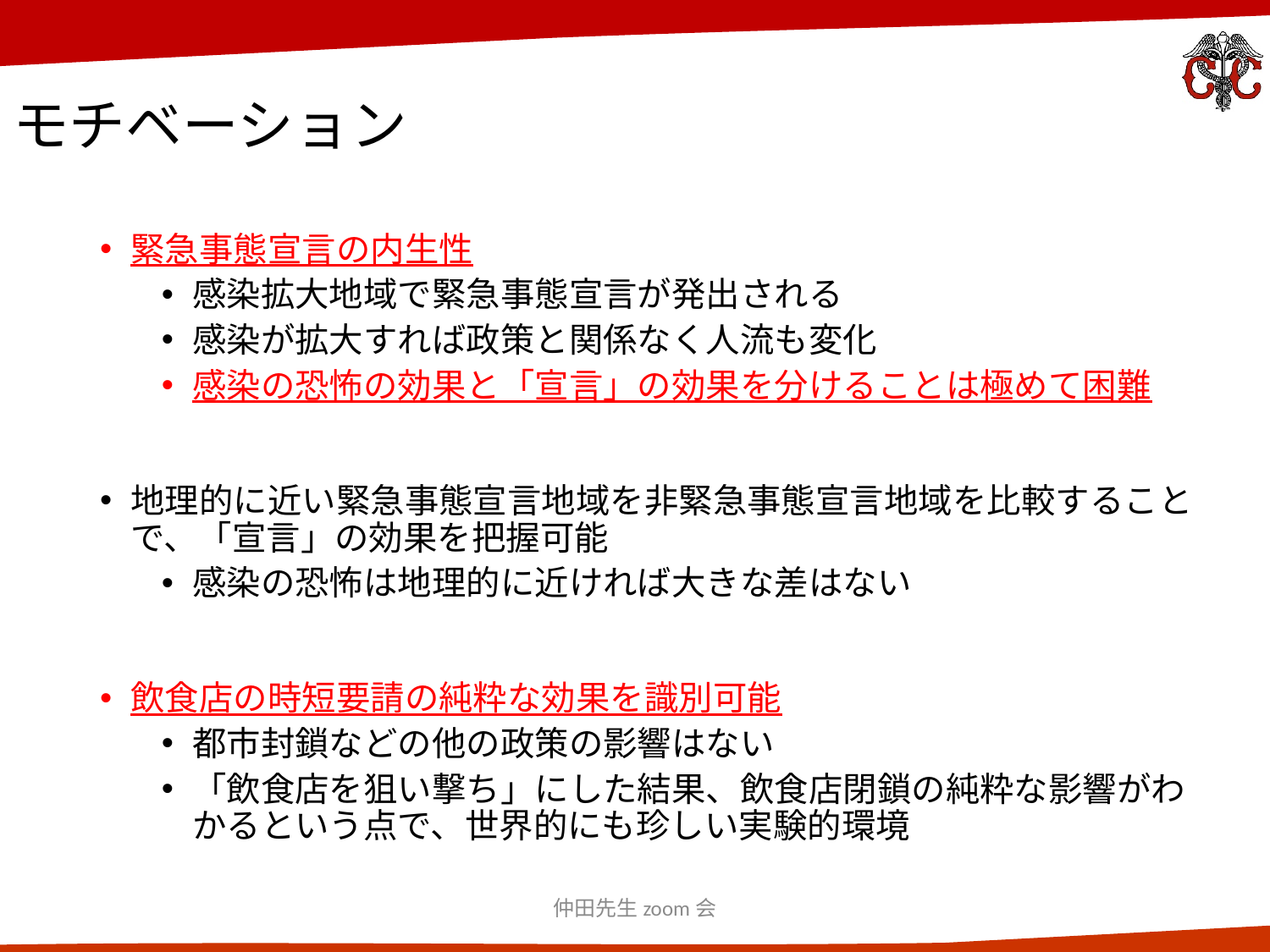

# モチベーション
緊急事態宣言の内生性
感染拡大地域で緊急事態宣言が発出される
感染が拡大すれば政策と関係なく人流も変化
感染の恐怖の効果と「宣言」の効果を分けることは極めて困難

地理的に近い緊急事態宣言地域を非緊急事態宣言地域を比較することで、「宣言」の効果を把握可能
感染の恐怖は地理的に近ければ大きな差はない

飲食店の時短要請の純粋な効果を識別可能
都市封鎖などの他の政策の影響はない
「飲食店を狙い撃ち」にした結果、飲食店閉鎖の純粋な影響がわかるという点で、世界的にも珍しい実験的環境

仲田先生zoom会